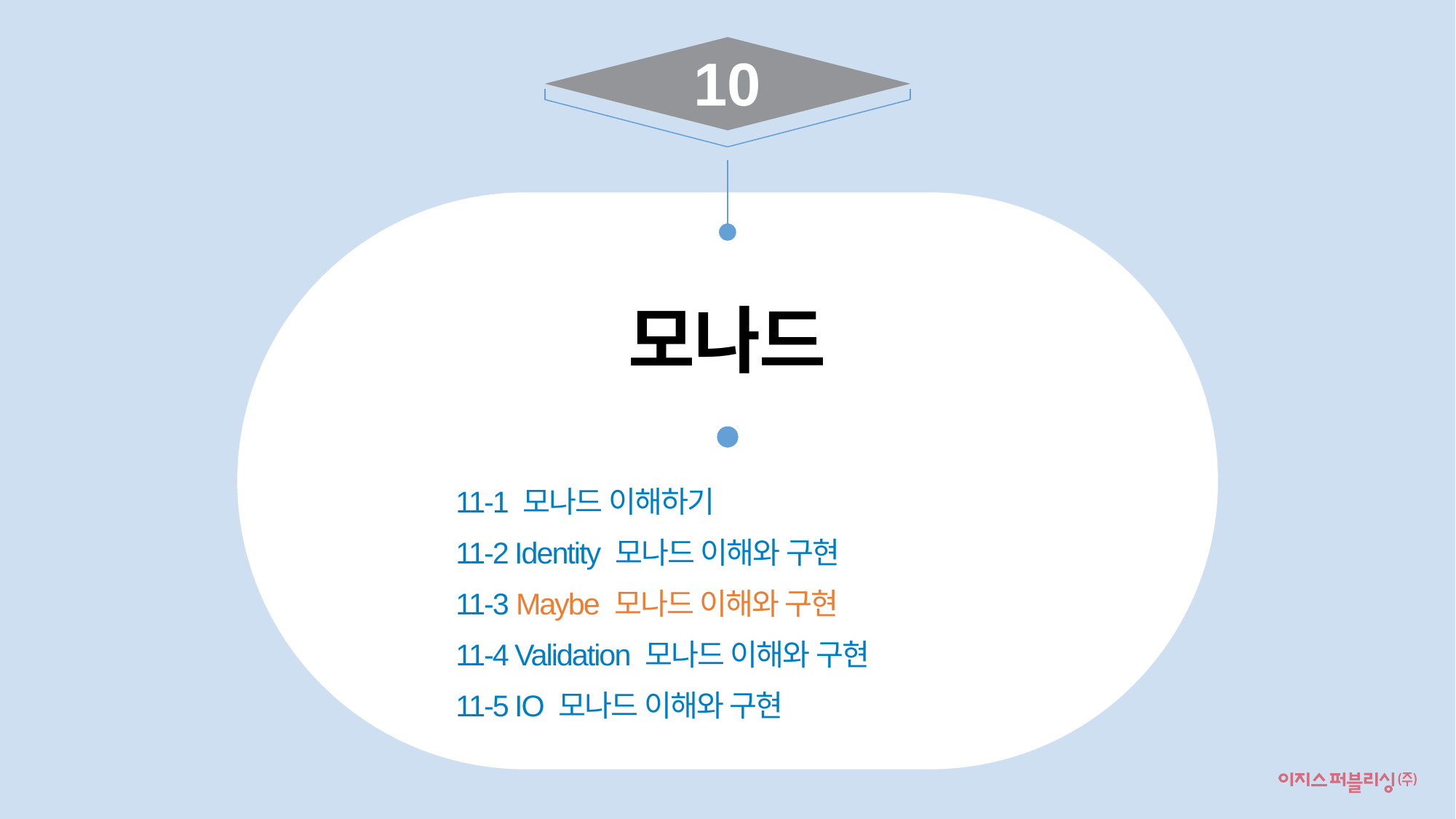

10
모나드
11-1 모나드 이해하기
11-2 Identity 모나드 이해와 구현
11-3 Maybe 모나드 이해와 구현
11-4 Validation 모나드 이해와 구현
11-5 IO 모나드 이해와 구현